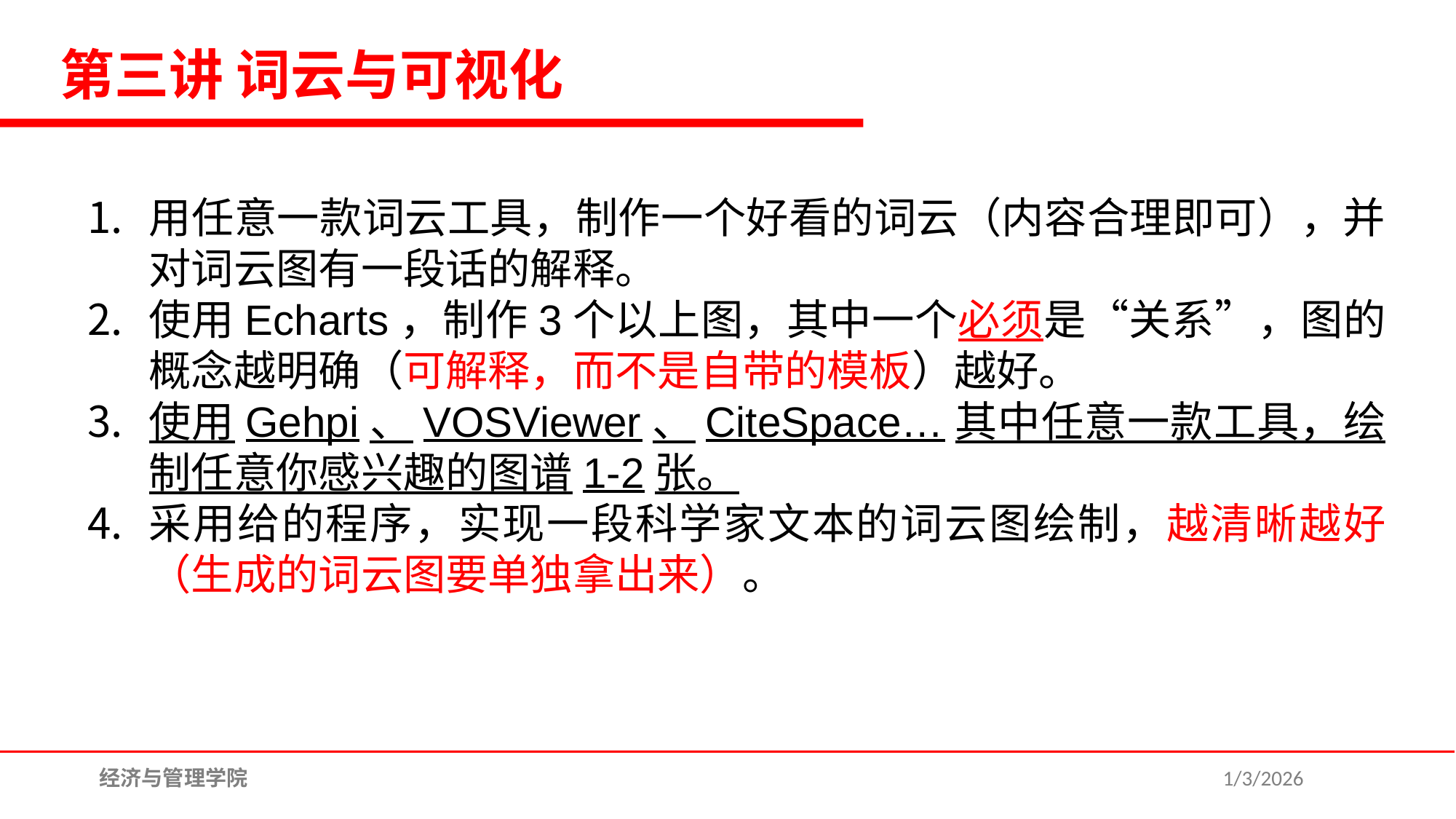

第三讲 词云与可视化
用任意一款词云工具，制作一个好看的词云（内容合理即可），并对词云图有一段话的解释。
使用Echarts，制作3个以上图，其中一个必须是“关系”，图的概念越明确（可解释，而不是自带的模板）越好。
使用Gehpi、VOSViewer、CiteSpace…其中任意一款工具，绘制任意你感兴趣的图谱1-2张。
采用给的程序，实现一段科学家文本的词云图绘制，越清晰越好（生成的词云图要单独拿出来）。